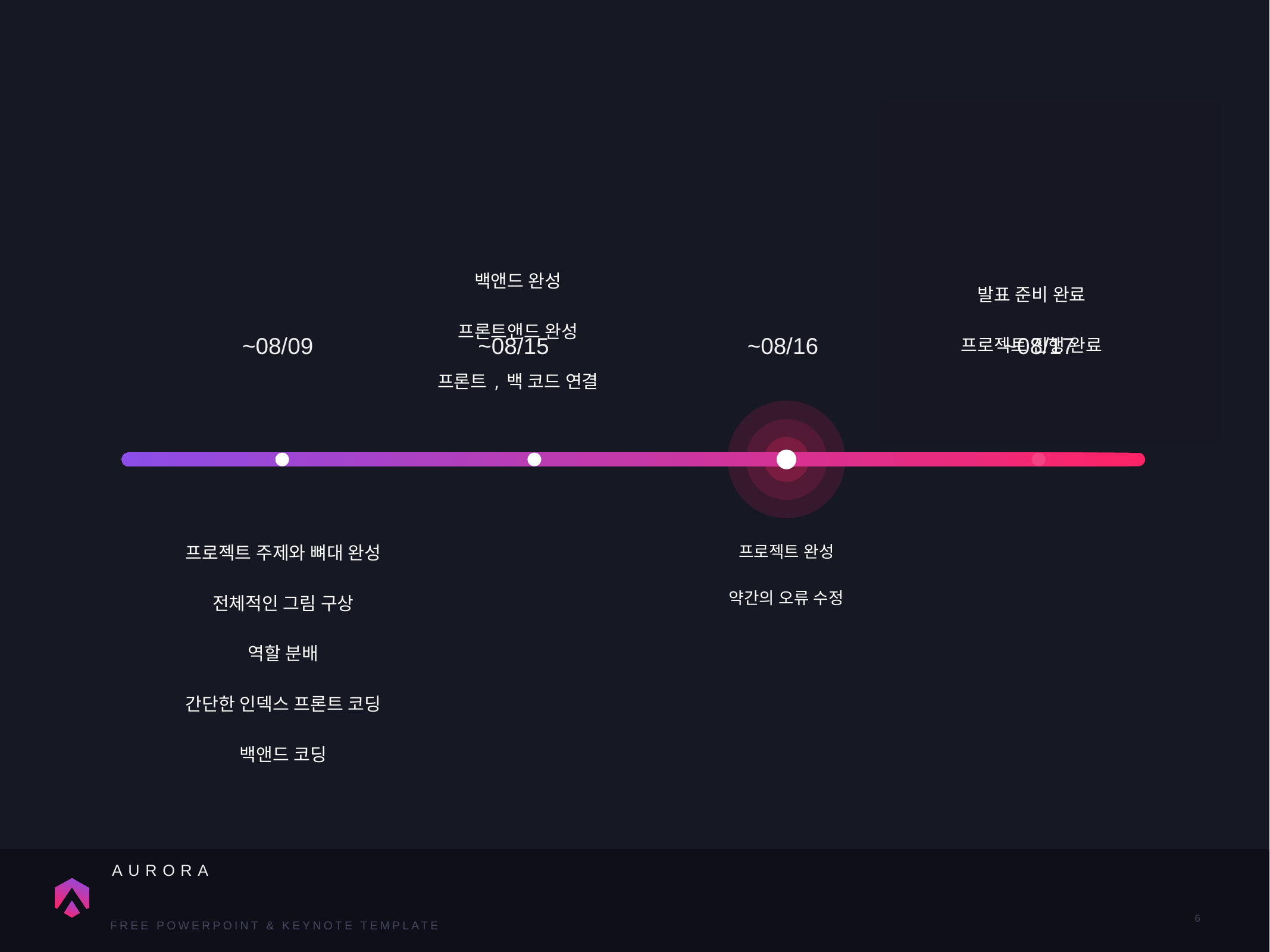

백앤드 완성
프론트앤드 완성
프론트,백 코드 연결
발표 준비 완료
프로젝트 진행 완료
~08/09
~08/15
~08/16
~08/17

프로젝트 주제와 뼈대 완성
전체적인 그림 구상
역할 분배
간단한 인덱스 프론트 코딩
백앤드 코딩
프로젝트 완성
약간의 오류 수정
6